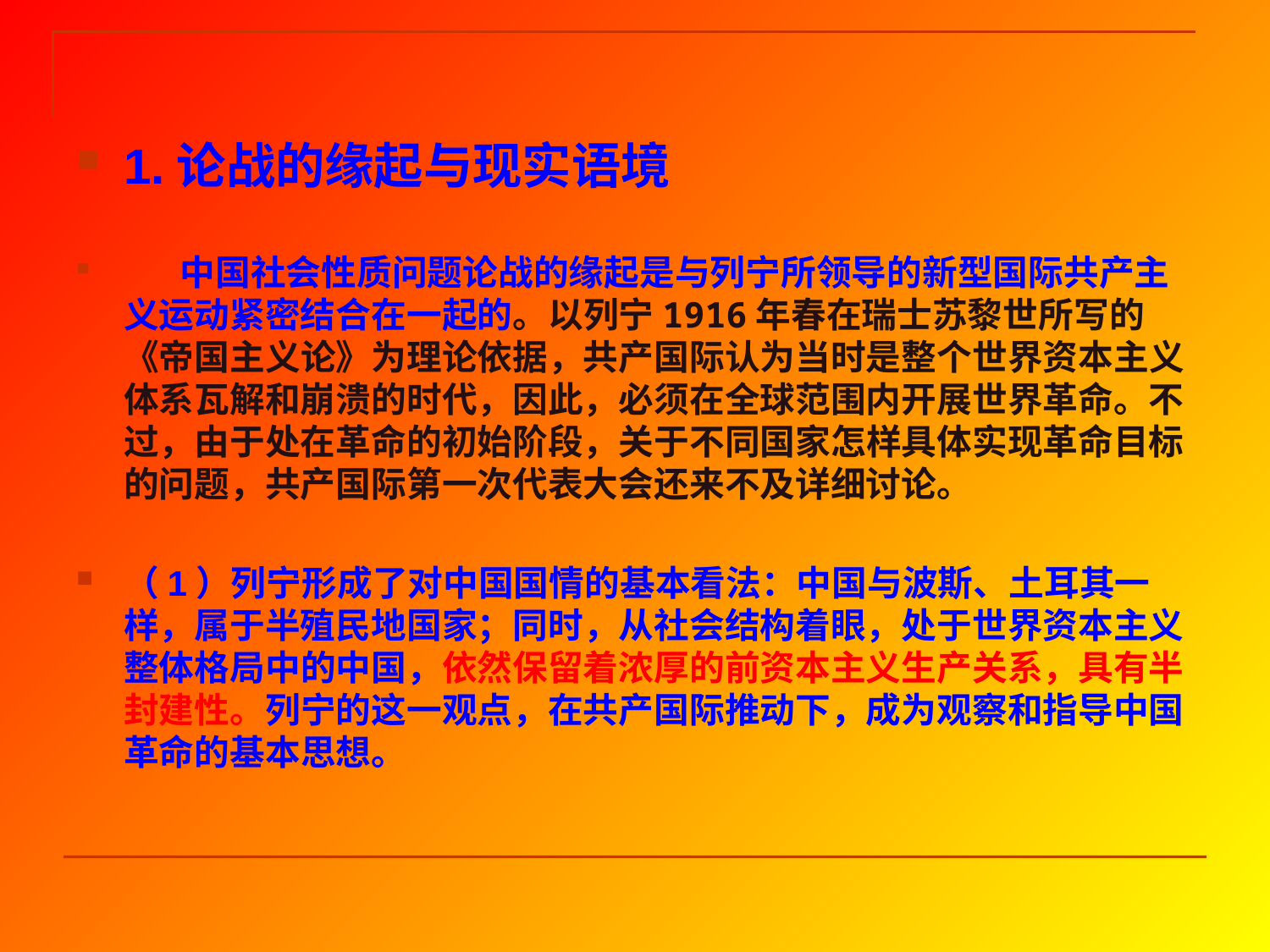

1.论战的缘起与现实语境

　　中国社会性质问题论战的缘起是与列宁所领导的新型国际共产主义运动紧密结合在一起的。以列宁1916年春在瑞士苏黎世所写的《帝国主义论》为理论依据，共产国际认为当时是整个世界资本主义体系瓦解和崩溃的时代，因此，必须在全球范围内开展世界革命。不过，由于处在革命的初始阶段，关于不同国家怎样具体实现革命目标的问题，共产国际第一次代表大会还来不及详细讨论。

（1）列宁形成了对中国国情的基本看法：中国与波斯、土耳其一样，属于半殖民地国家；同时，从社会结构着眼，处于世界资本主义整体格局中的中国，依然保留着浓厚的前资本主义生产关系，具有半封建性。列宁的这一观点，在共产国际推动下，成为观察和指导中国革命的基本思想。